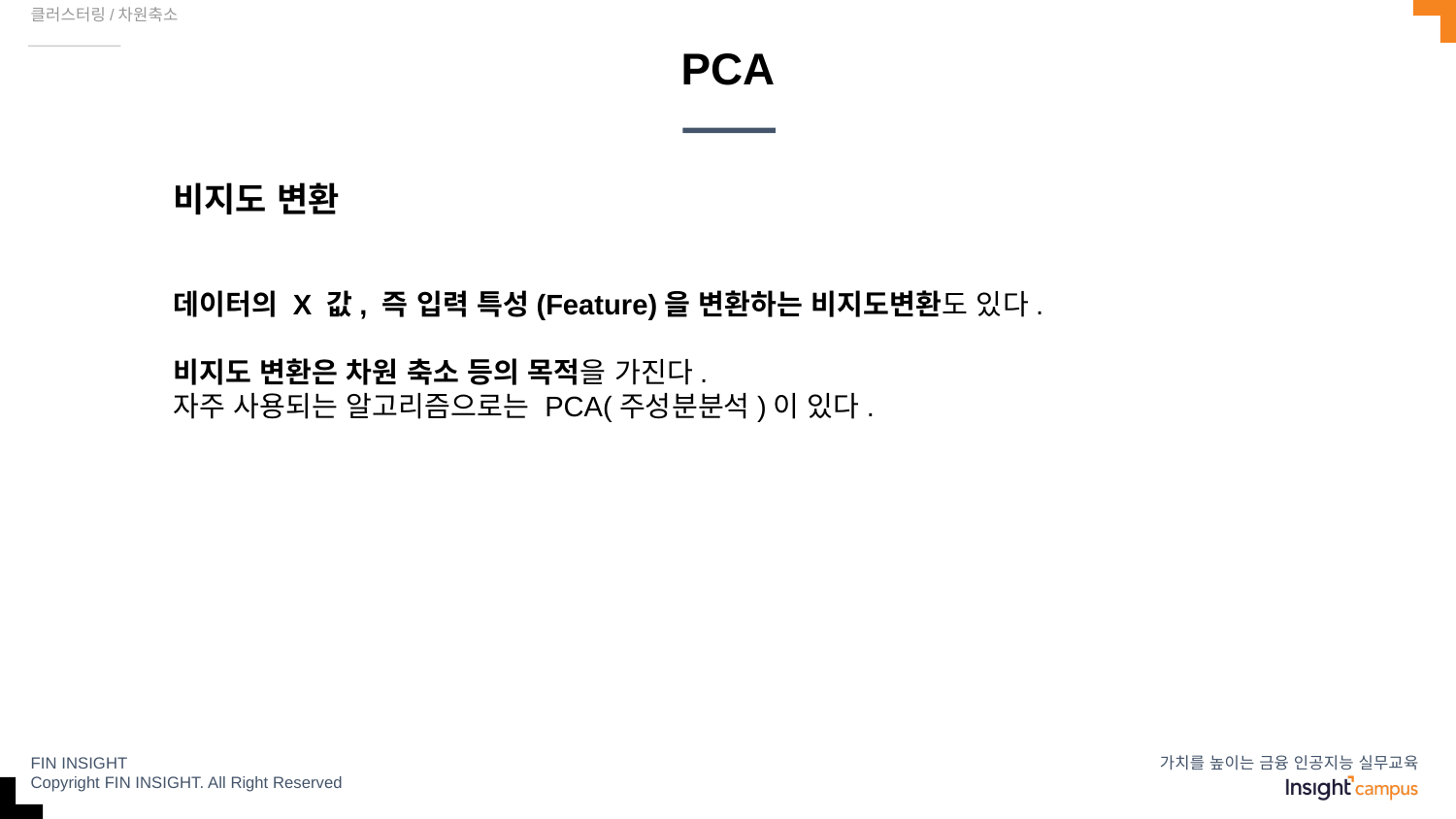

클러스터링/차원축소
# PCA
비지도 변환
데이터의 X 값, 즉 입력 특성(Feature)을 변환하는 비지도변환도 있다.

비지도 변환은 차원 축소 등의 목적을 가진다.
자주 사용되는 알고리즘으로는 PCA(주성분분석)이 있다.